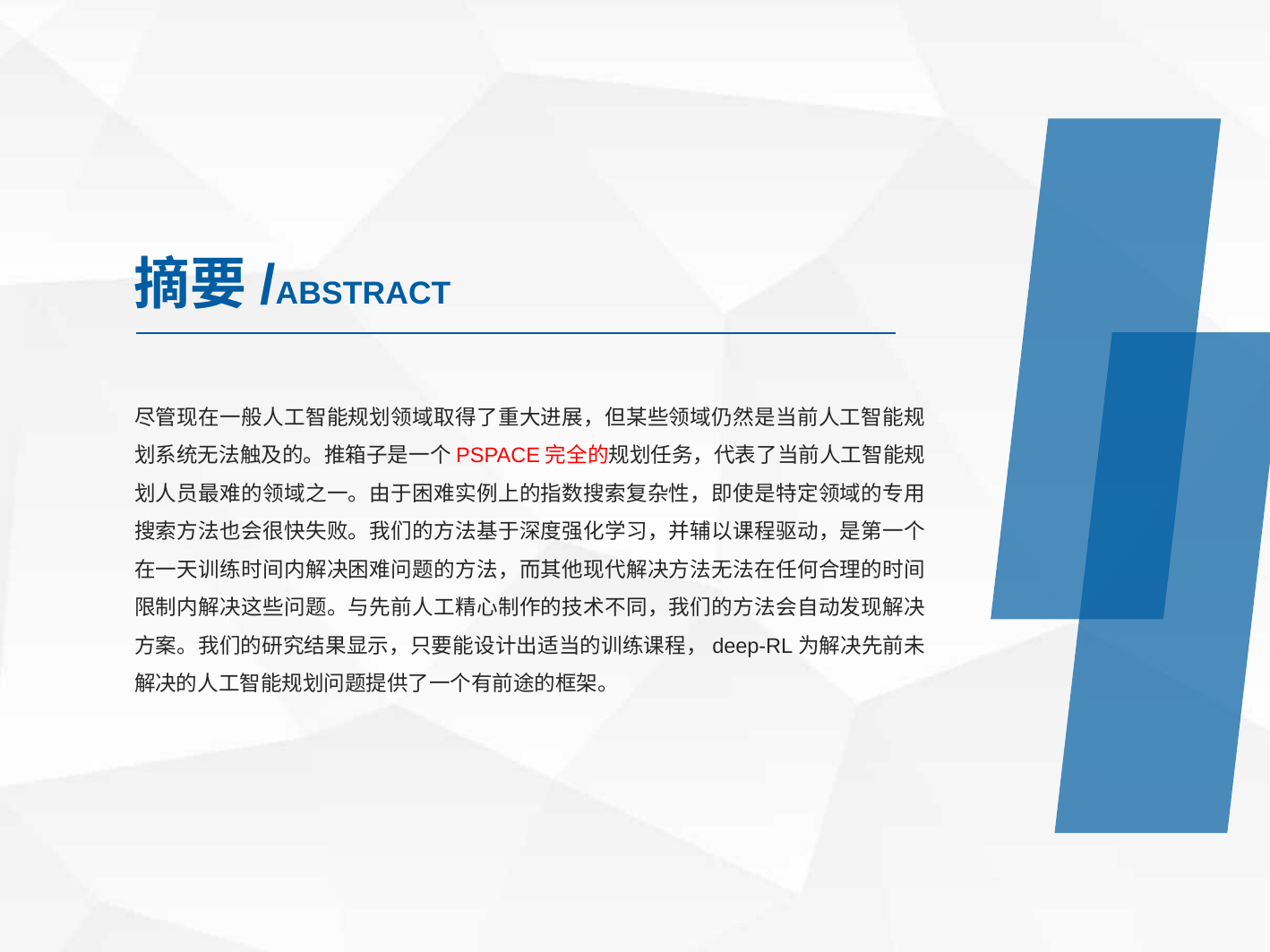

摘要/ABSTRACT

尽管现在一般人工智能规划领域取得了重大进展，但某些领域仍然是当前人工智能规划系统无法触及的。推箱子是一个PSPACE完全的规划任务，代表了当前人工智能规划人员最难的领域之一。由于困难实例上的指数搜索复杂性，即使是特定领域的专用搜索方法也会很快失败。我们的方法基于深度强化学习，并辅以课程驱动，是第一个在一天训练时间内解决困难问题的方法，而其他现代解决方法无法在任何合理的时间限制内解决这些问题。与先前人工精心制作的技术不同，我们的方法会自动发现解决方案。我们的研究结果显示，只要能设计出适当的训练课程，deep-RL为解决先前未解决的人工智能规划问题提供了一个有前途的框架。